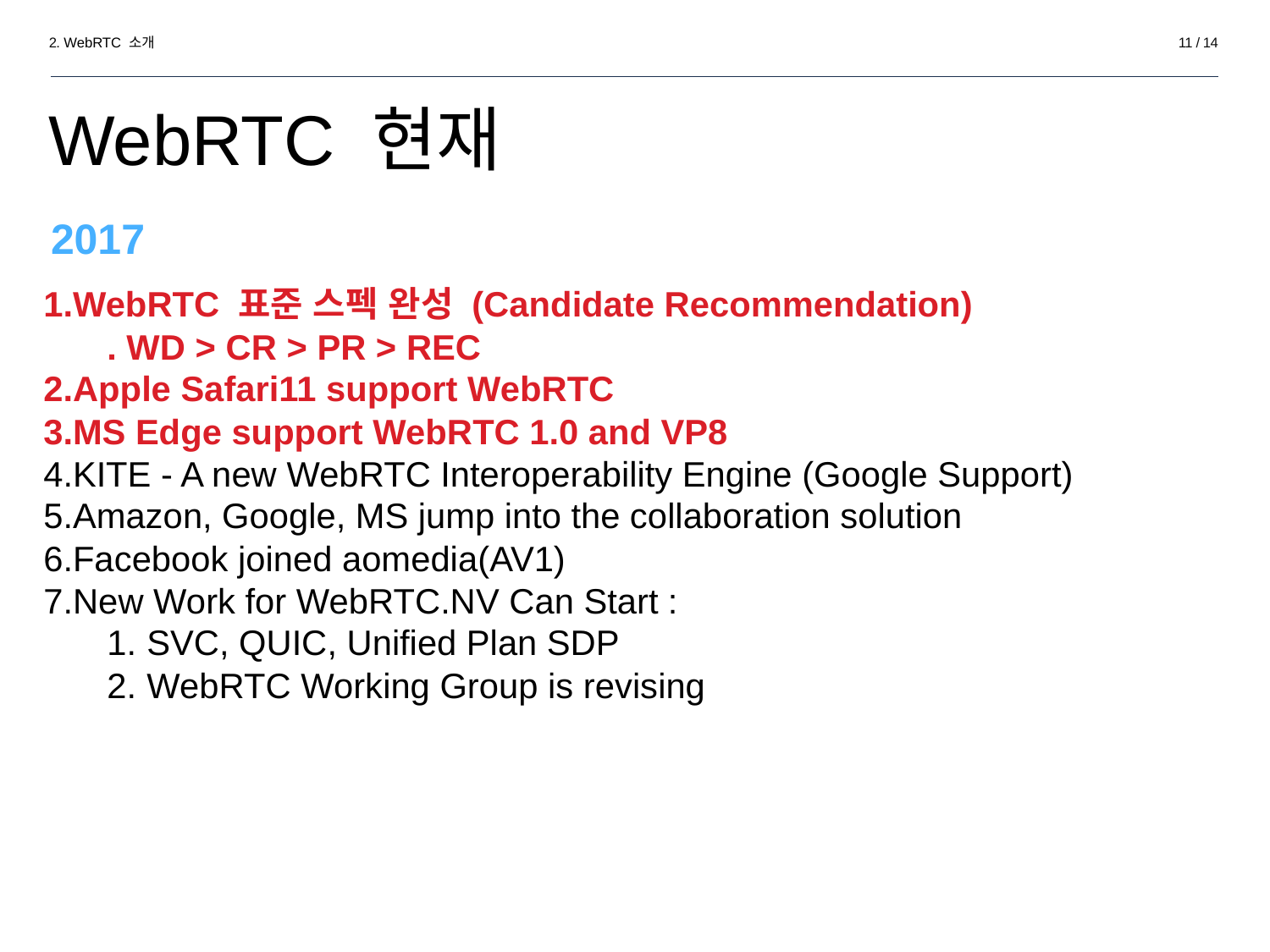

2. WebRTC 소개
11 / 14
# WebRTC 현재

2017
WebRTC 표준 스펙 완성 (Candidate Recommendation)
. WD > CR > PR > REC
Apple Safari11 support WebRTC
MS Edge support WebRTC 1.0 and VP8
KITE - A new WebRTC Interoperability Engine (Google Support)
Amazon, Google, MS jump into the collaboration solution
Facebook joined aomedia(AV1)
New Work for WebRTC.NV Can Start :
SVC, QUIC, Unified Plan SDP
WebRTC Working Group is revising